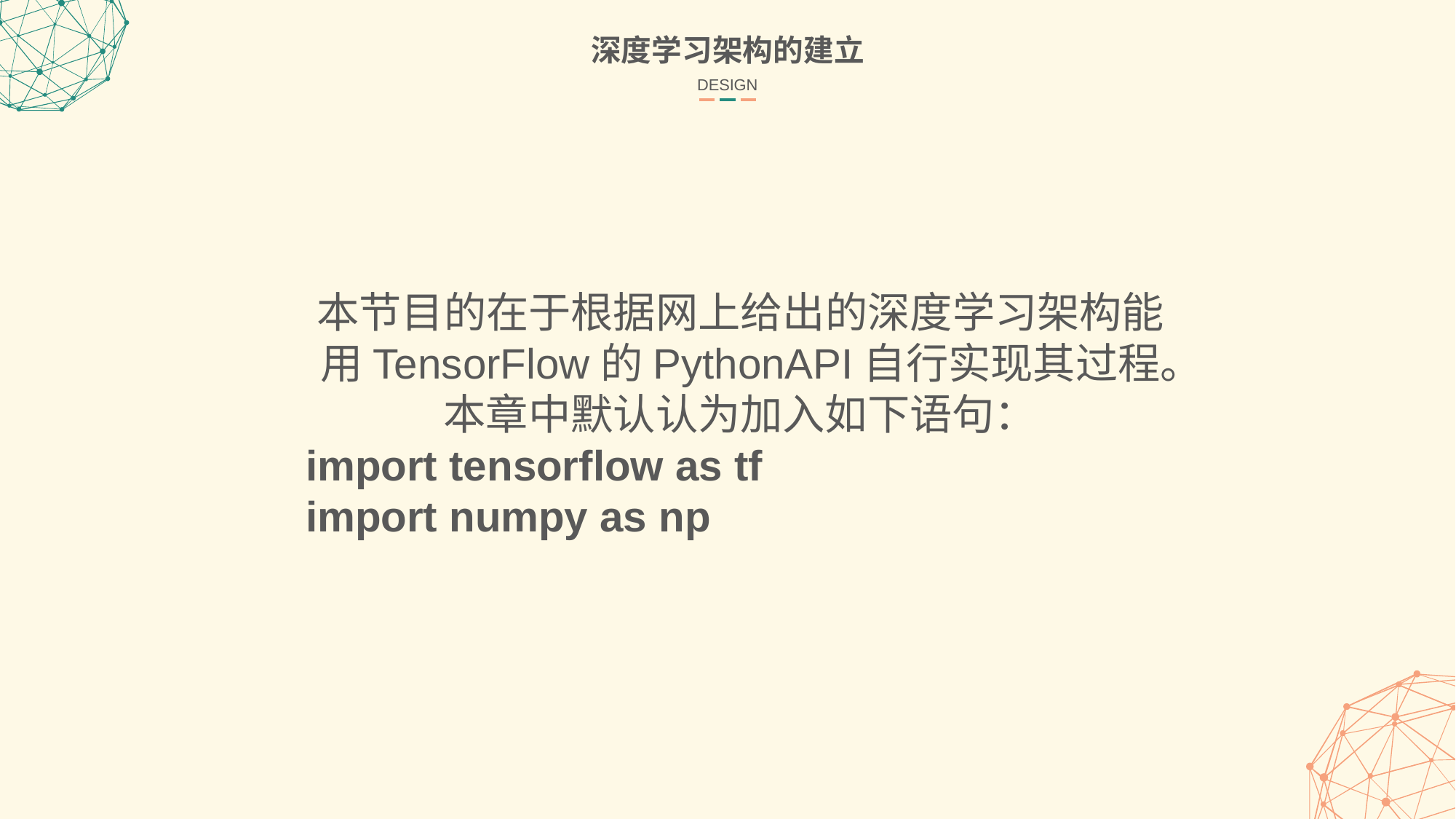

深度学习架构的建立
DESIGN
本节目的在于根据网上给出的深度学习架构能用TensorFlow的PythonAPI自行实现其过程。
本章中默认认为加入如下语句：
import tensorflow as tf
import numpy as np